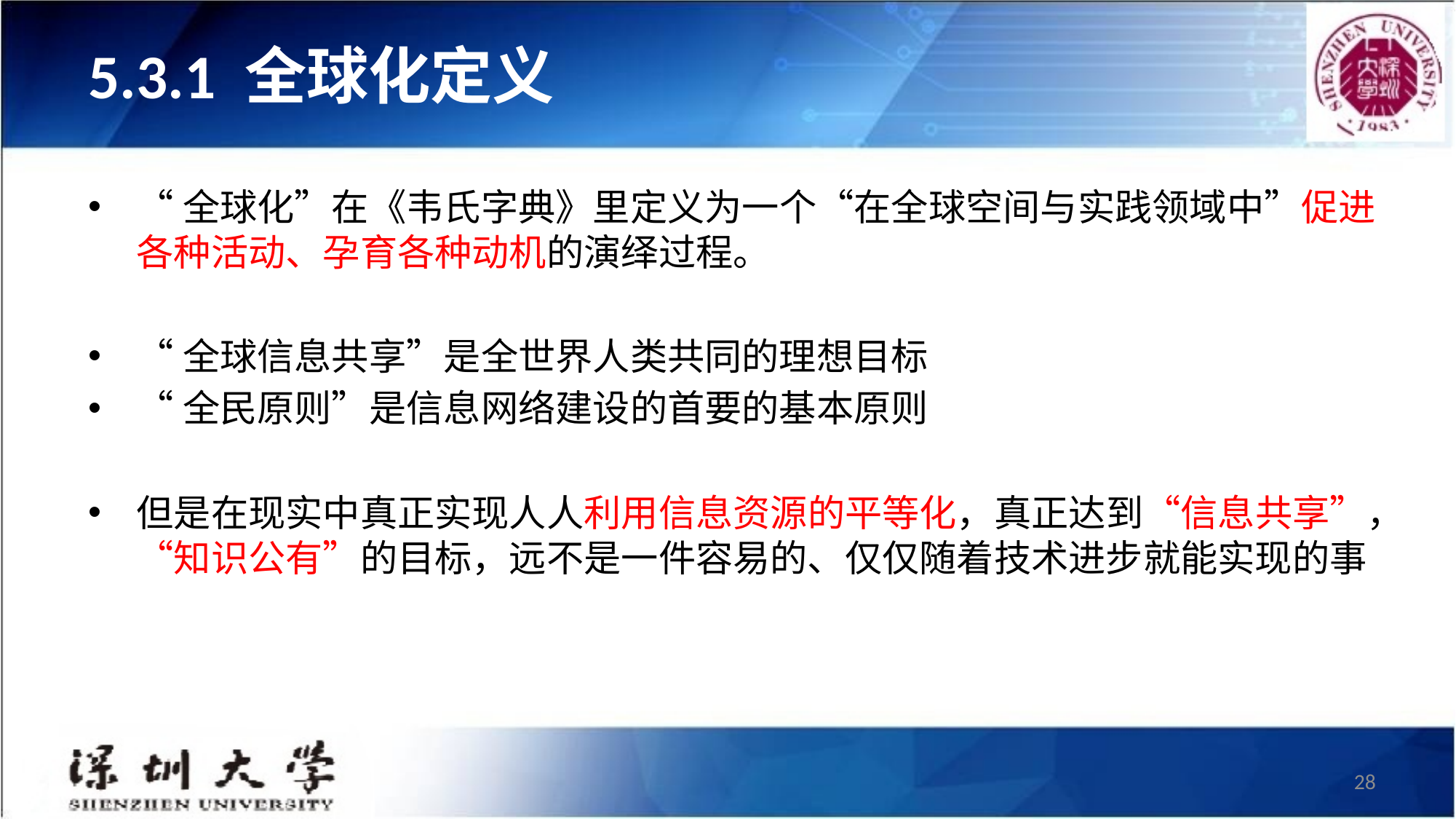

# 5.3.1 全球化定义
“全球化”在《韦氏字典》里定义为一个“在全球空间与实践领域中”促进各种活动、孕育各种动机的演绎过程。

“全球信息共享”是全世界人类共同的理想目标
“全民原则”是信息网络建设的首要的基本原则

但是在现实中真正实现人人利用信息资源的平等化，真正达到“信息共享”，“知识公有”的目标，远不是一件容易的、仅仅随着技术进步就能实现的事
28